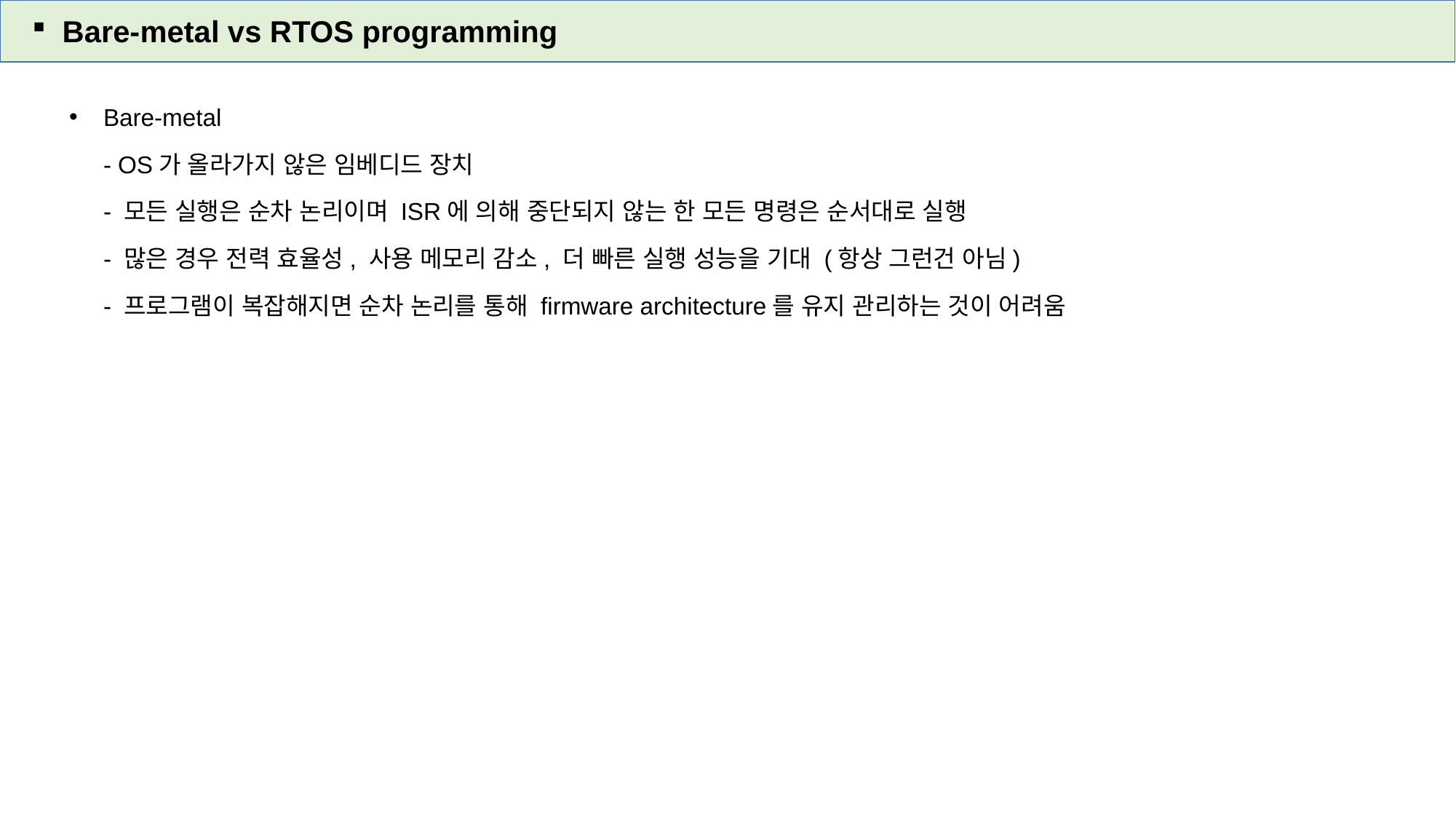

Bare-metal vs RTOS programming

Bare-metal
- OS가 올라가지 않은 임베디드 장치
- 모든 실행은 순차 논리이며 ISR에 의해 중단되지 않는 한 모든 명령은 순서대로 실행
- 많은 경우 전력 효율성, 사용 메모리 감소, 더 빠른 실행 성능을 기대 (항상 그런건 아님)
- 프로그램이 복잡해지면 순차 논리를 통해 firmware architecture를 유지 관리하는 것이 어려움